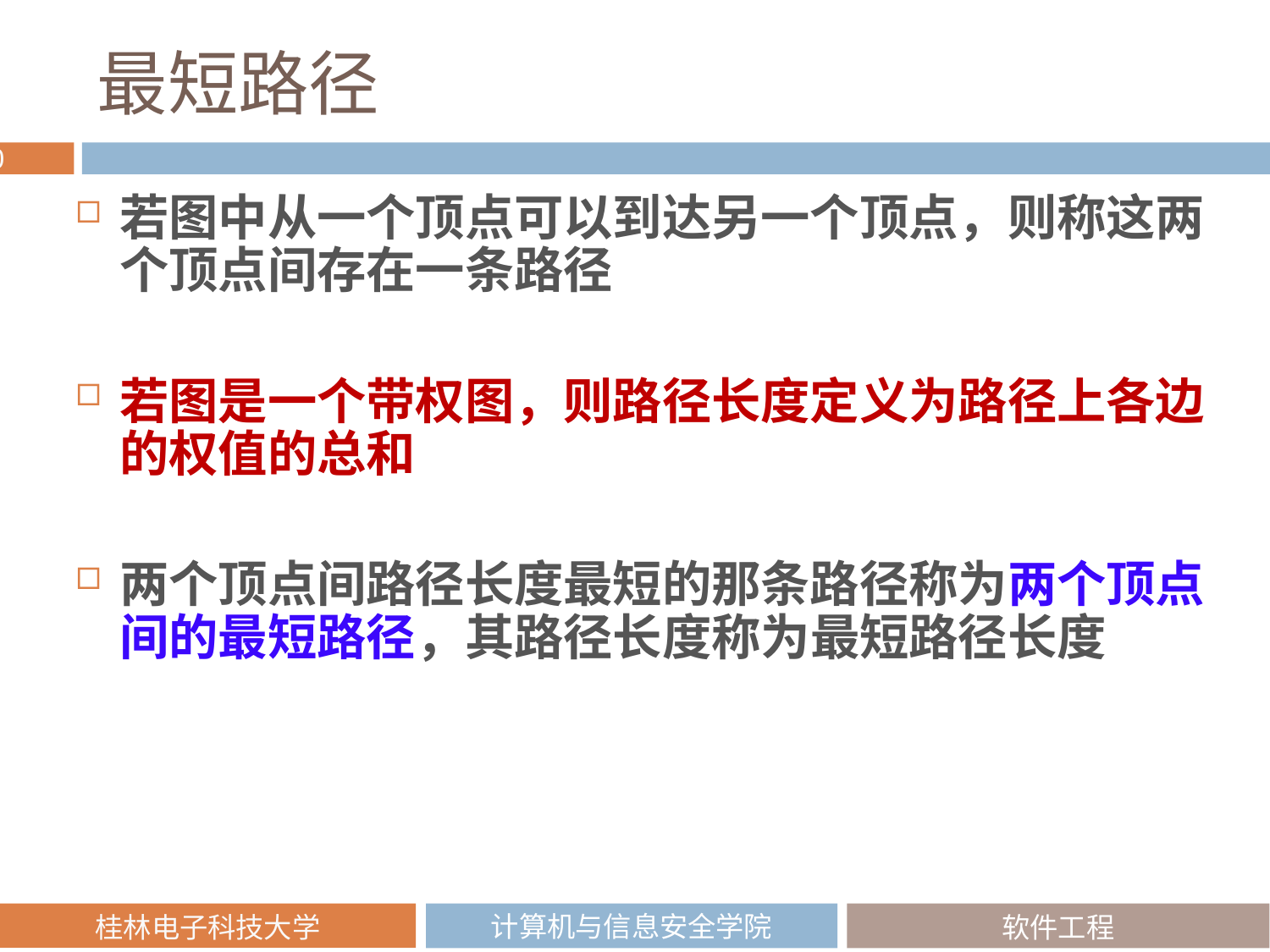

# 最短路径
若图中从一个顶点可以到达另一个顶点，则称这两个顶点间存在一条路径

若图是一个带权图，则路径长度定义为路径上各边的权值的总和

两个顶点间路径长度最短的那条路径称为两个顶点间的最短路径，其路径长度称为最短路径长度